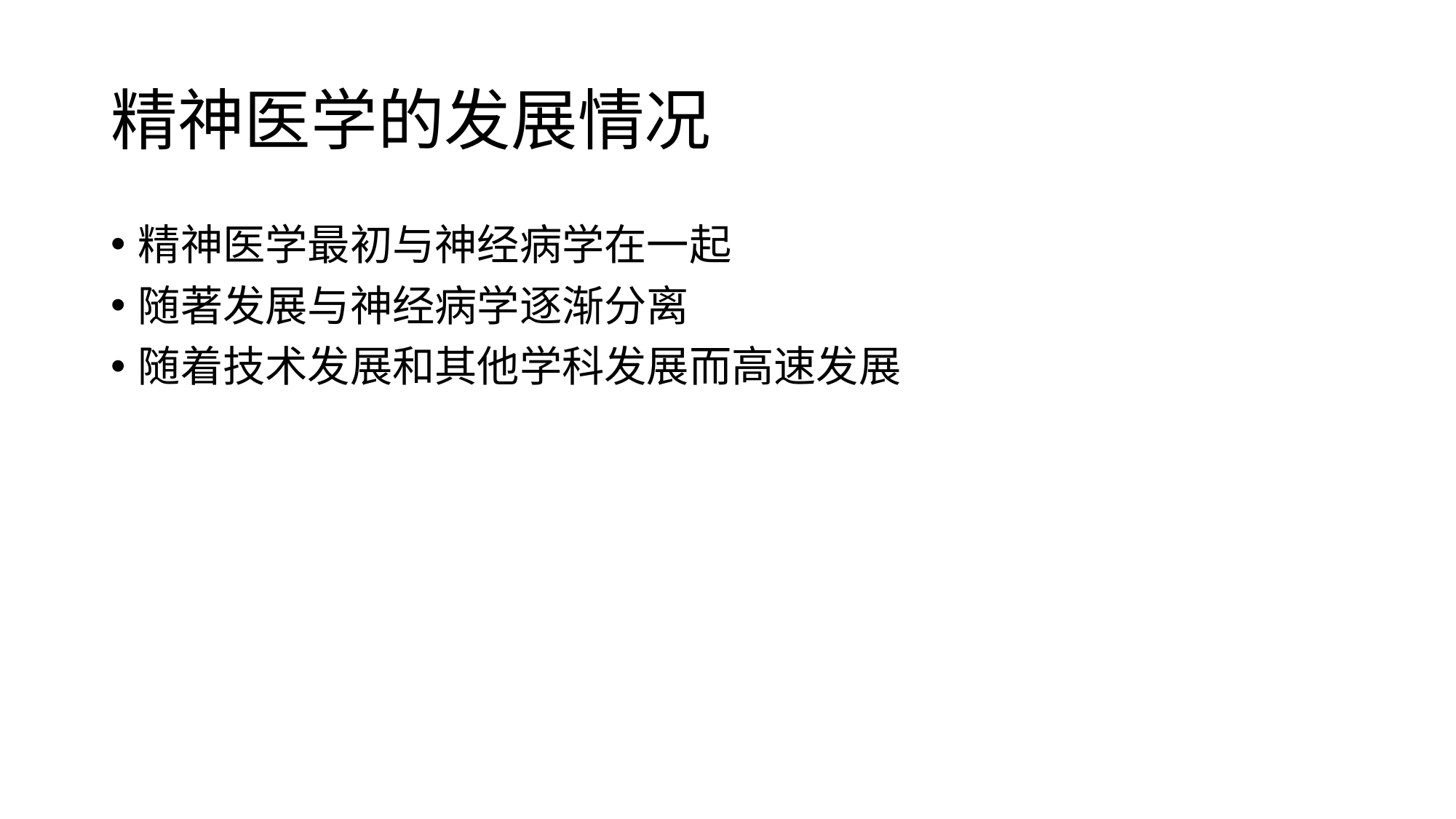

# 精神医学的发展情况
精神医学最初与神经病学在一起
随著发展与神经病学逐渐分离
随着技术发展和其他学科发展而高速发展